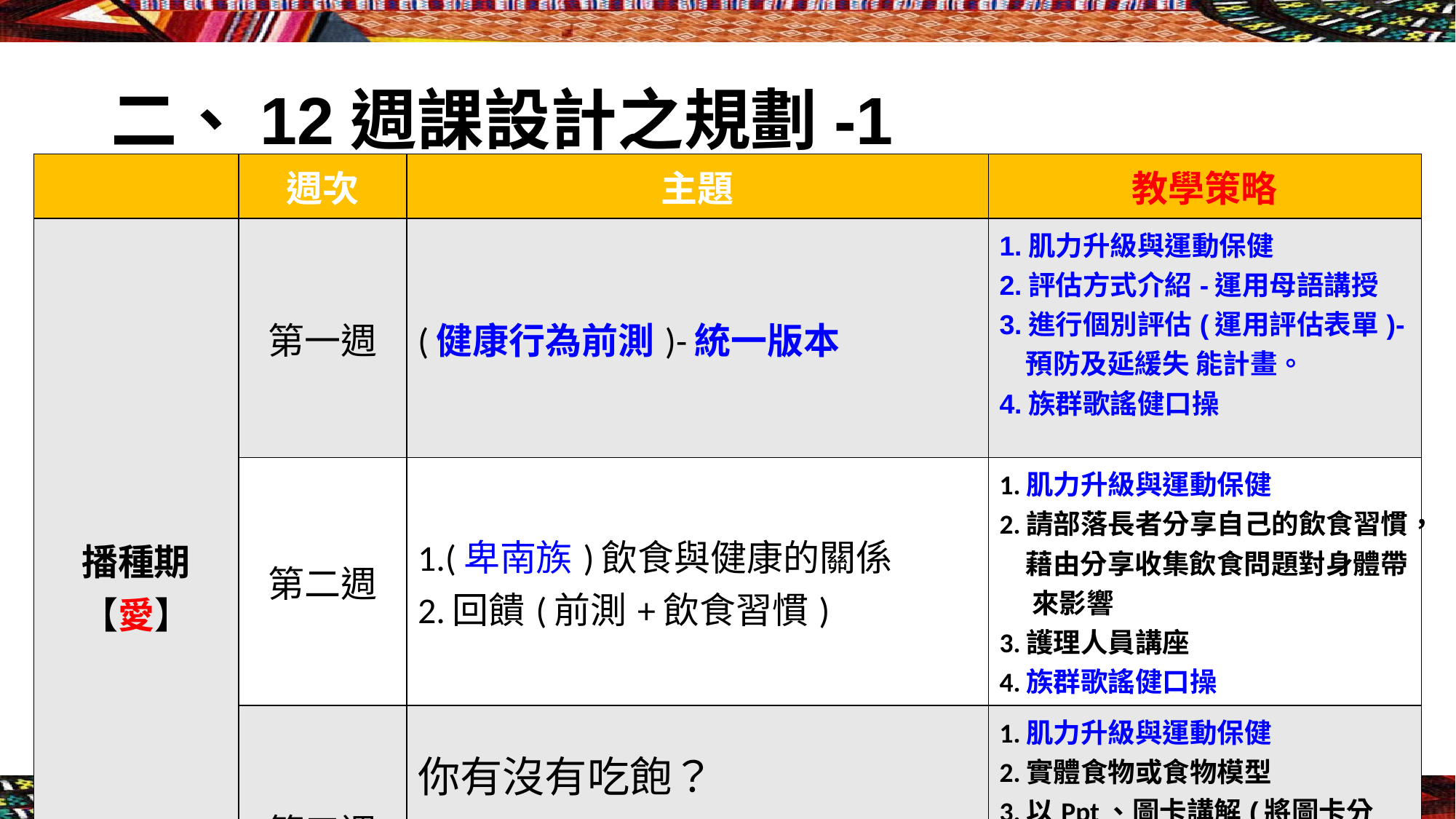

# 二、12週課設計之規劃-1
|  | 週次 | 主題 | 教學策略 |
| --- | --- | --- | --- |
| 播種期 【愛】 | 第一週 | (健康行為前測)-統一版本 | 1.肌力升級與運動保健 2.評估方式介紹-運用母語講授 3.進行個別評估(運用評估表單)- 預防及延緩失 能計畫。 4.族群歌謠健口操 |
|  | 第二週 | 1.(卑南族)飲食與健康的關係 2.回饋(前測+飲食習慣) | 1.肌力升級與運動保健 2.請部落長者分享自己的飲食習慣， 藉由分享收集飲食問題對身體帶 來影響 3.護理人員講座 4.族群歌謠健口操 |
|  | 第三週 | 你有沒有吃飽？ -案卑南族的飲食習慣來分六大類食物介紹(全榖根莖類類) | 1.肌力升級與運動保健 2.實體食物或食物模型 3.以Ppt、圖卡講解(將圖卡分類) 4.遊戲-找主食(畫圖)+ 圖卡 5.族群歌謠健口操 |